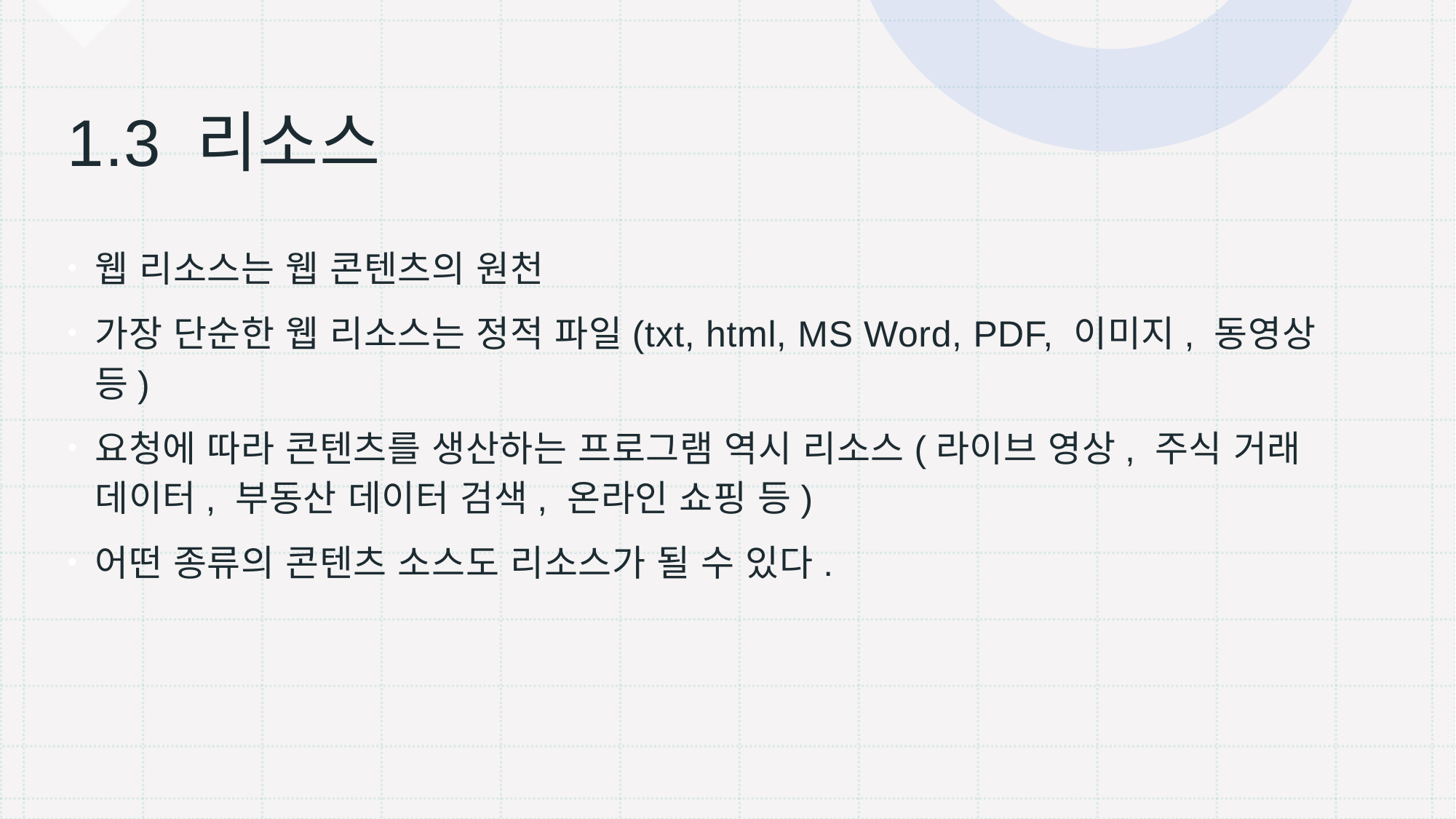

# 1.3 리소스
웹 리소스는 웹 콘텐츠의 원천
가장 단순한 웹 리소스는 정적 파일(txt, html, MS Word, PDF, 이미지, 동영상 등)
요청에 따라 콘텐츠를 생산하는 프로그램 역시 리소스(라이브 영상, 주식 거래 데이터, 부동산 데이터 검색, 온라인 쇼핑 등)
어떤 종류의 콘텐츠 소스도 리소스가 될 수 있다.